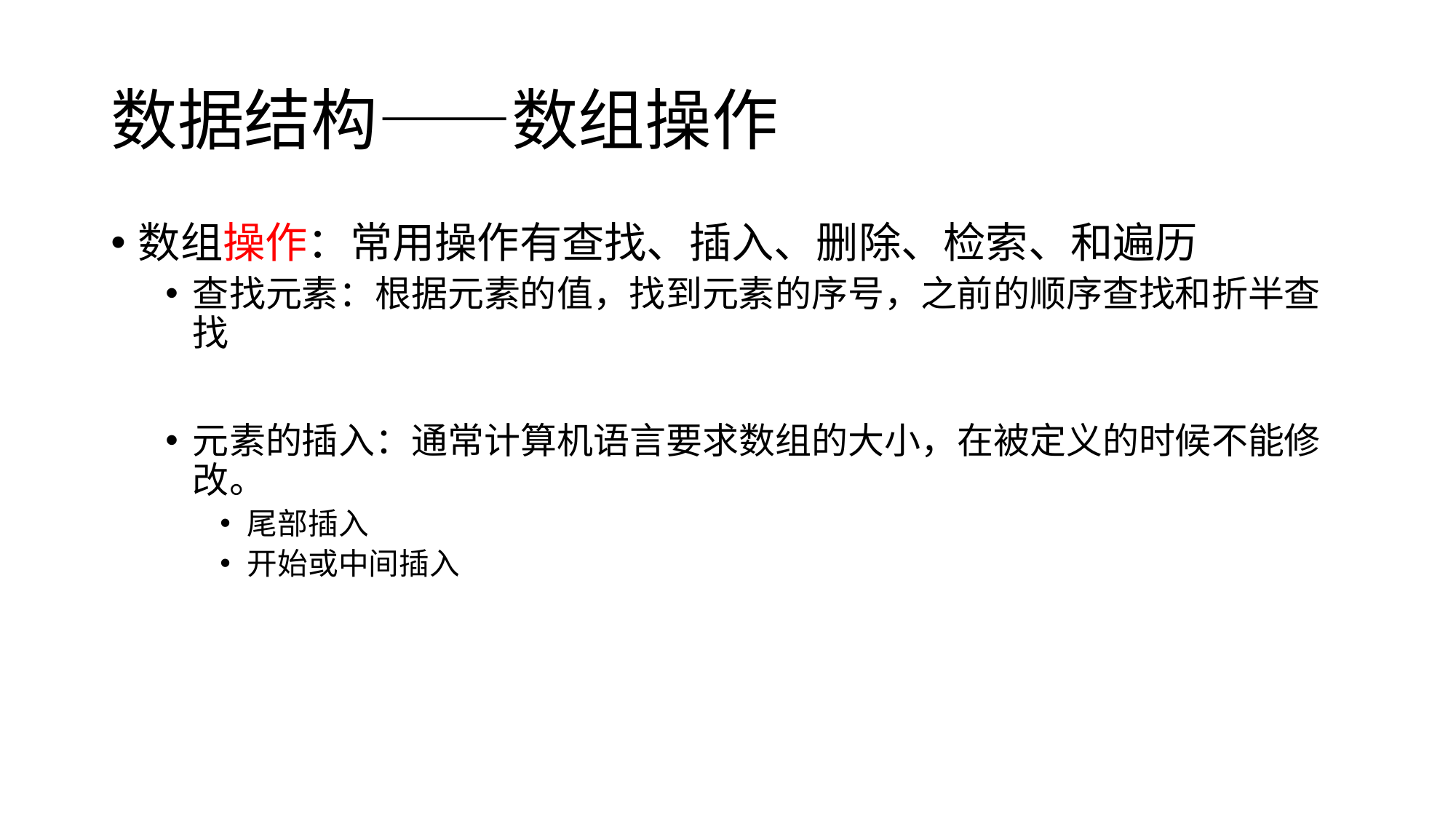

# 数据结构——数组操作
数组操作：常用操作有查找、插入、删除、检索、和遍历
查找元素：根据元素的值，找到元素的序号，之前的顺序查找和折半查找

元素的插入：通常计算机语言要求数组的大小，在被定义的时候不能修改。
尾部插入
开始或中间插入